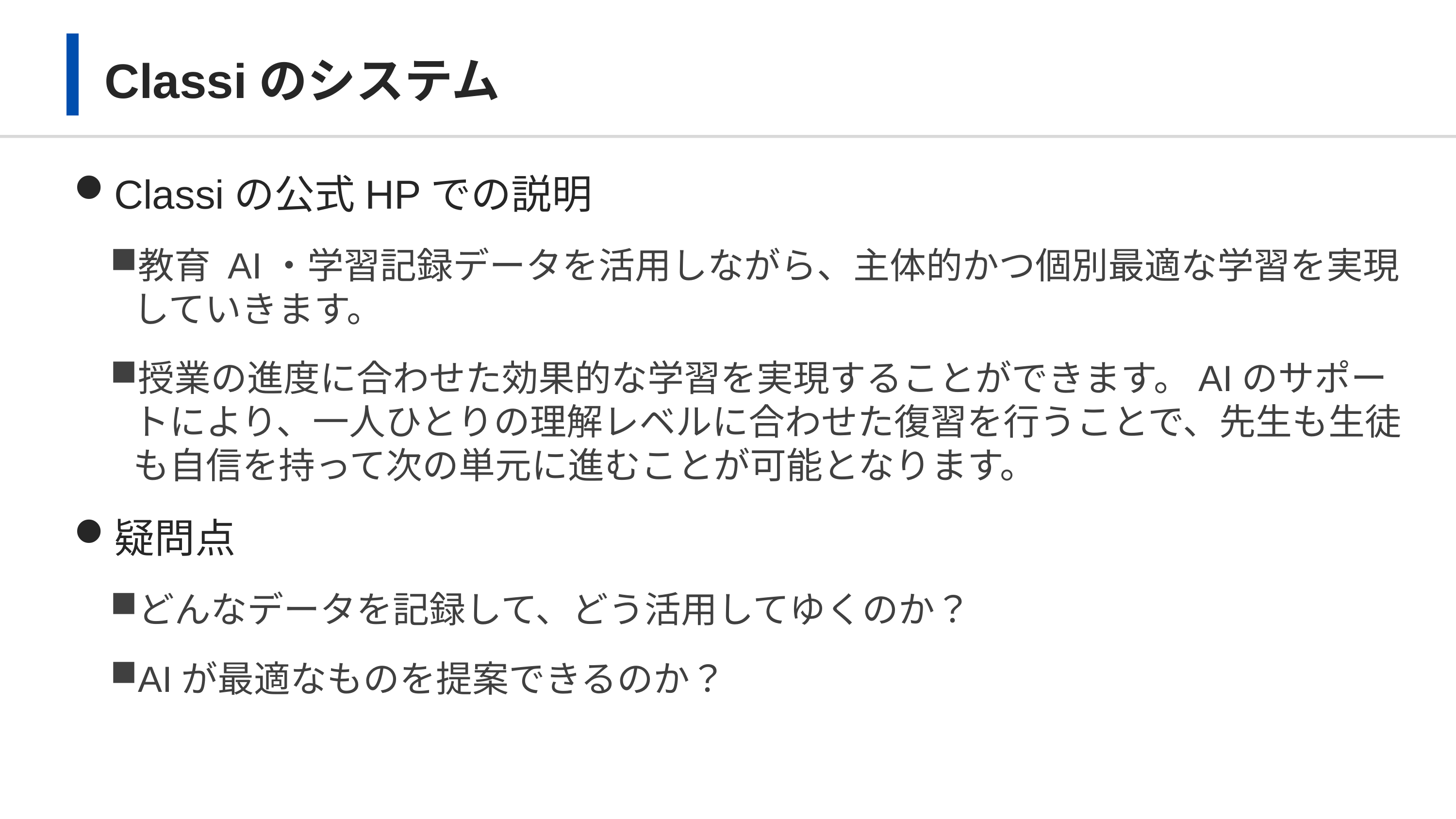

# Classiのシステム
Classiの公式HPでの説明
教育 AI・学習記録データを活用しながら、主体的かつ個別最適な学習を実現していきます。
授業の進度に合わせた効果的な学習を実現することができます。AIのサポートにより、一人ひとりの理解レベルに合わせた復習を行うことで、先生も生徒も自信を持って次の単元に進むことが可能となります。
疑問点
どんなデータを記録して、どう活用してゆくのか？
AIが最適なものを提案できるのか？